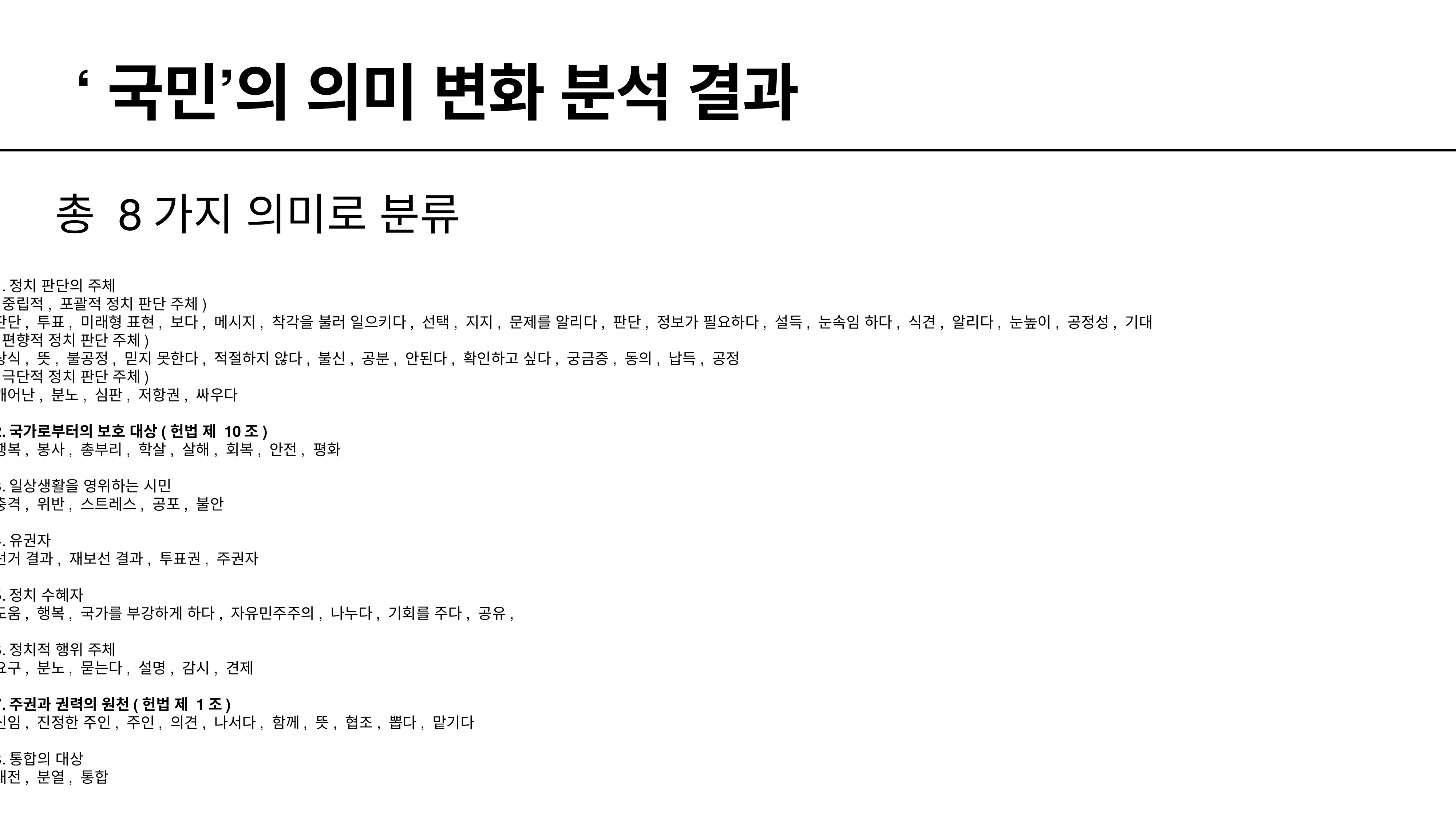

# ‘국민’의 의미 변화 분석 결과

총 8가지 의미로 분류
정치 판단의 주체
(중립적, 포괄적 정치 판단 주체)
판단, 투표, 미래형 표현, 보다, 메시지, 착각을 불러 일으키다, 선택, 지지, 문제를 알리다, 판단, 정보가 필요하다, 설득, 눈속임 하다, 식견, 알리다, 눈높이, 공정성, 기대
(편향적 정치 판단 주체)
상식, 뜻, 불공정, 믿지 못한다, 적절하지 않다, 불신, 공분, 안된다, 확인하고 싶다, 궁금증, 동의, 납득, 공정
(극단적 정치 판단 주체)
깨어난, 분노, 심판, 저항권, 싸우다

국가로부터의 보호 대상(헌법 제 10조)
행복, 봉사, 총부리, 학살, 살해, 회복, 안전, 평화

일상생활을 영위하는 시민
충격, 위반, 스트레스, 공포, 불안

유권자
선거 결과, 재보선 결과, 투표권, 주권자

정치 수혜자
도움, 행복, 국가를 부강하게 하다, 자유민주주의, 나누다, 기회를 주다, 공유,

정치적 행위 주체
요구, 분노, 묻는다, 설명, 감시, 견제

주권과 권력의 원천(헌법 제 1조)
신임, 진정한 주인, 주인, 의견, 나서다, 함께, 뜻, 협조, 뽑다, 맡기다

통합의 대상
내전, 분열, 통합